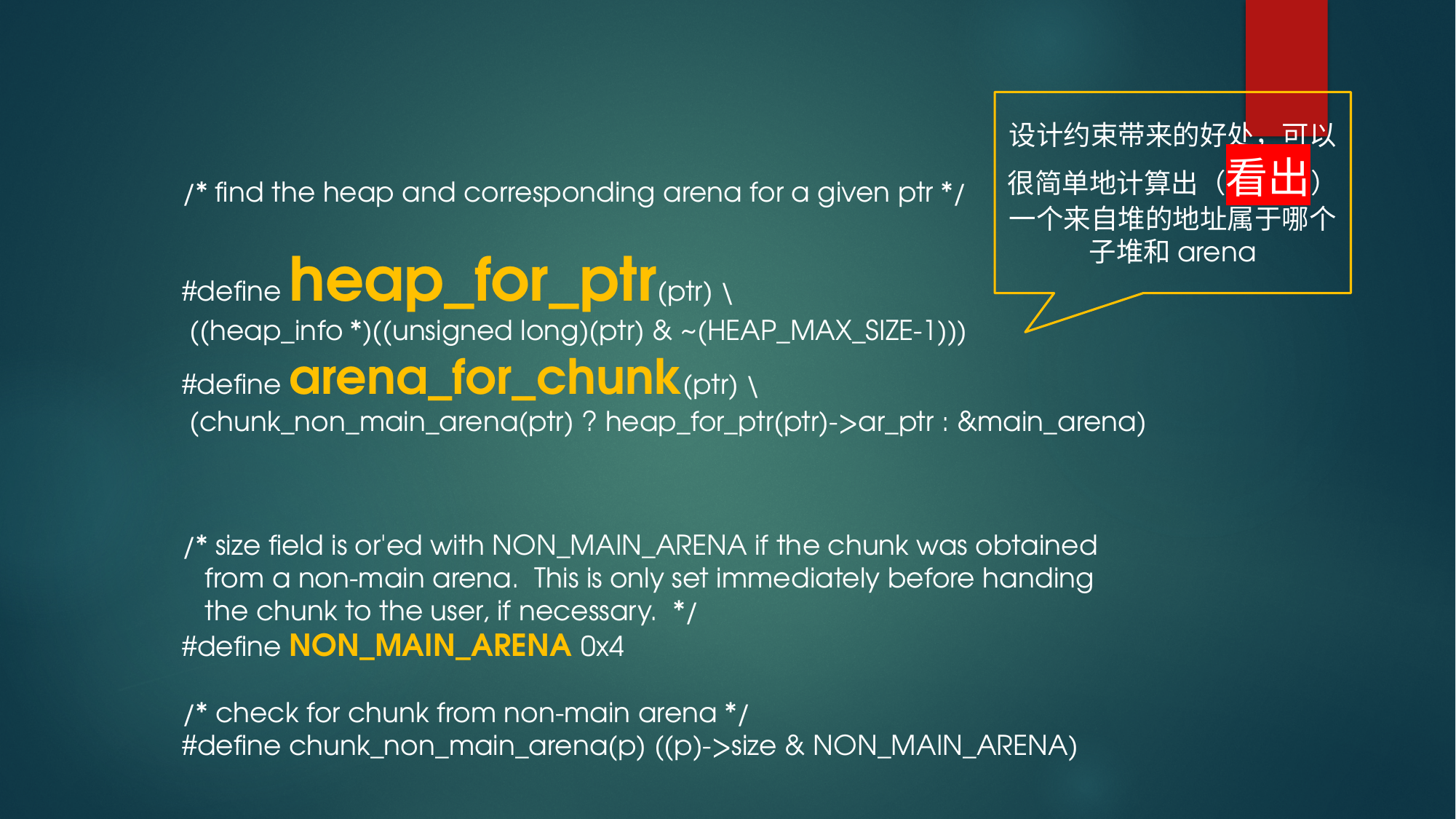

设计约束带来的好处，可以很简单地计算出（看出）一个来自堆的地址属于哪个子堆和arena
/* find the heap and corresponding arena for a given ptr */

#define heap_for_ptr(ptr) \
 ((heap_info *)((unsigned long)(ptr) & ~(HEAP_MAX_SIZE-1)))
#define arena_for_chunk(ptr) \
 (chunk_non_main_arena(ptr) ? heap_for_ptr(ptr)->ar_ptr : &main_arena)
/* size field is or'ed with NON_MAIN_ARENA if the chunk was obtained
   from a non-main arena.  This is only set immediately before handing
   the chunk to the user, if necessary.  */
#define NON_MAIN_ARENA 0x4

/* check for chunk from non-main arena */
#define chunk_non_main_arena(p) ((p)->size & NON_MAIN_ARENA)